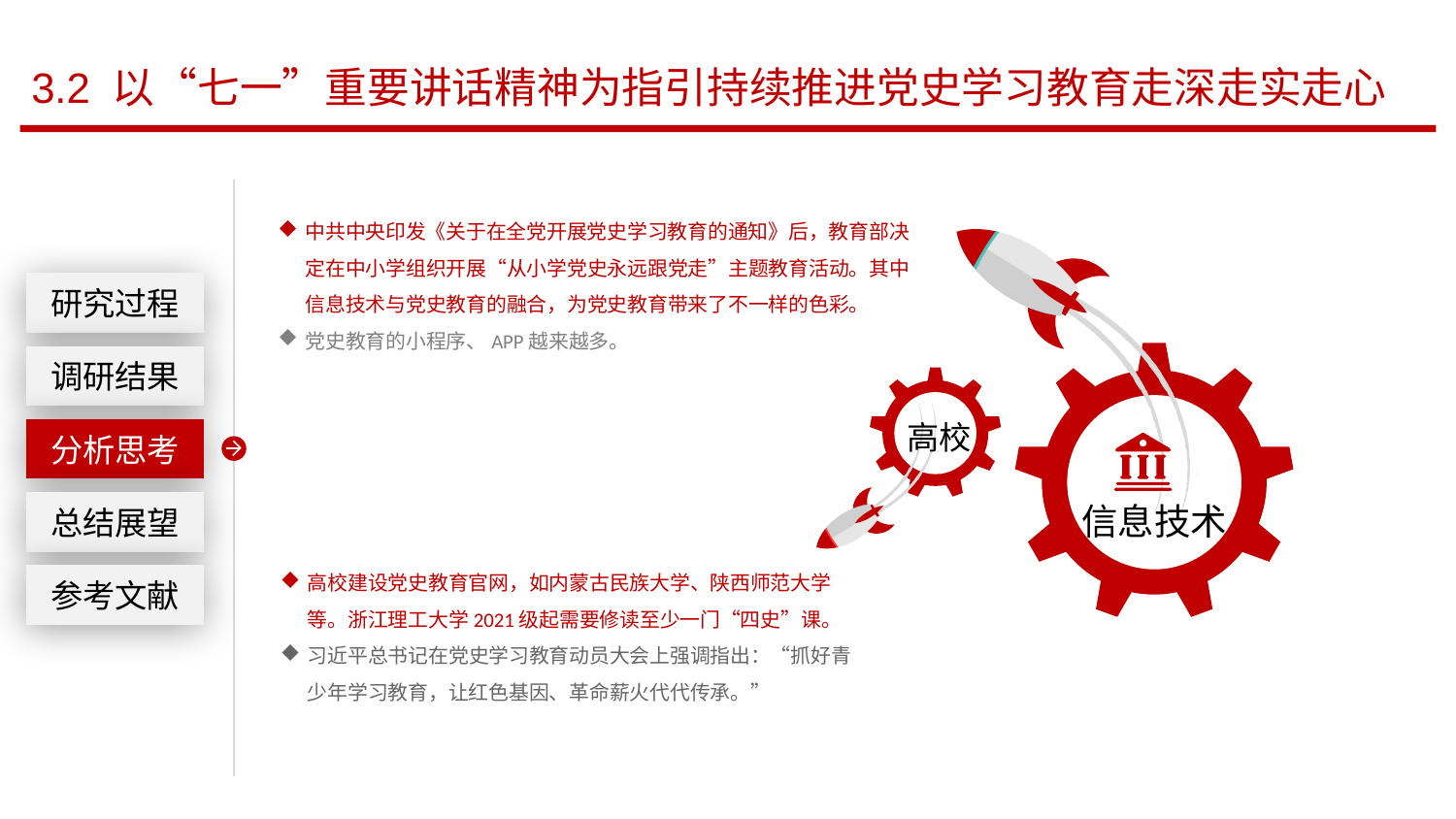

3.2 以“七一”重要讲话精神为指引持续推进党史学习教育走深走实走心

中共中央印发《关于在全党开展党史学习教育的通知》后，教育部决定在中小学组织开展“从小学党史永远跟党走”主题教育活动。其中信息技术与党史教育的融合，为党史教育带来了不一样的色彩。
党史教育的小程序、APP越来越多。

信息技术
研究过程
调研结果

高校

分析思考

总结展望
高校建设党史教育官网，如内蒙古民族大学、陕西师范大学等。浙江理工大学2021级起需要修读至少一门“四史”课。
习近平总书记在党史学习教育动员大会上强调指出：“抓好青少年学习教育，让红色基因、革命薪火代代传承。”
参考文献